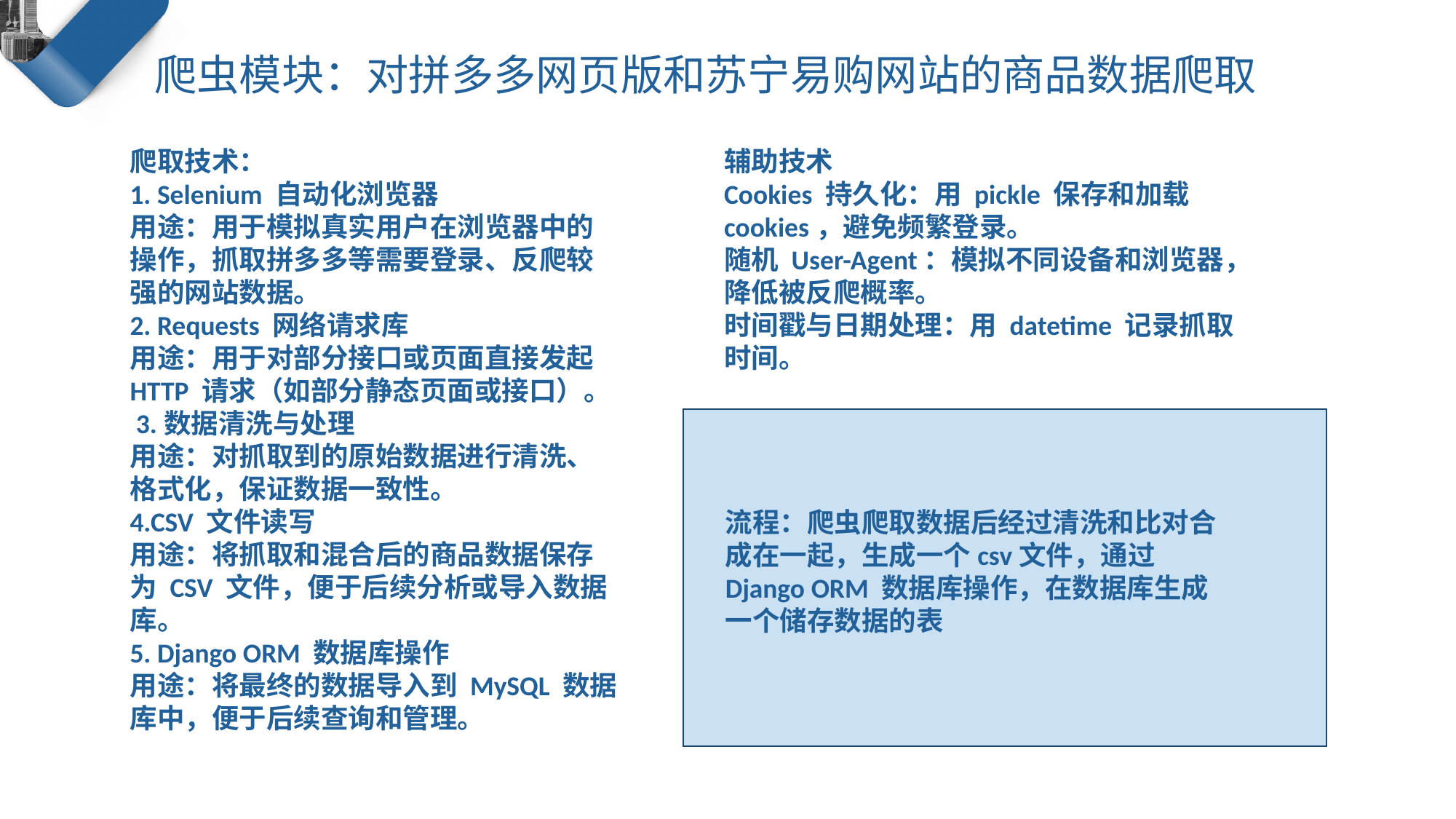

爬虫模块：对拼多多网页版和苏宁易购网站的商品数据爬取
爬取技术：
1. Selenium 自动化浏览器
用途：用于模拟真实用户在浏览器中的操作，抓取拼多多等需要登录、反爬较强的网站数据。
2. Requests 网络请求库
用途：用于对部分接口或页面直接发起 HTTP 请求（如部分静态页面或接口）。
 3.数据清洗与处理
用途：对抓取到的原始数据进行清洗、格式化，保证数据一致性。
4.CSV 文件读写
用途：将抓取和混合后的商品数据保存为 CSV 文件，便于后续分析或导入数据库。
5. Django ORM 数据库操作
用途：将最终的数据导入到 MySQL 数据库中，便于后续查询和管理。
辅助技术
Cookies 持久化：用 pickle 保存和加载 cookies，避免频繁登录。
随机 User-Agent：模拟不同设备和浏览器，降低被反爬概率。
时间戳与日期处理：用 datetime 记录抓取时间。

流程：爬虫爬取数据后经过清洗和比对合成在一起，生成一个csv文件，通过Django ORM 数据库操作，在数据库生成一个储存数据的表